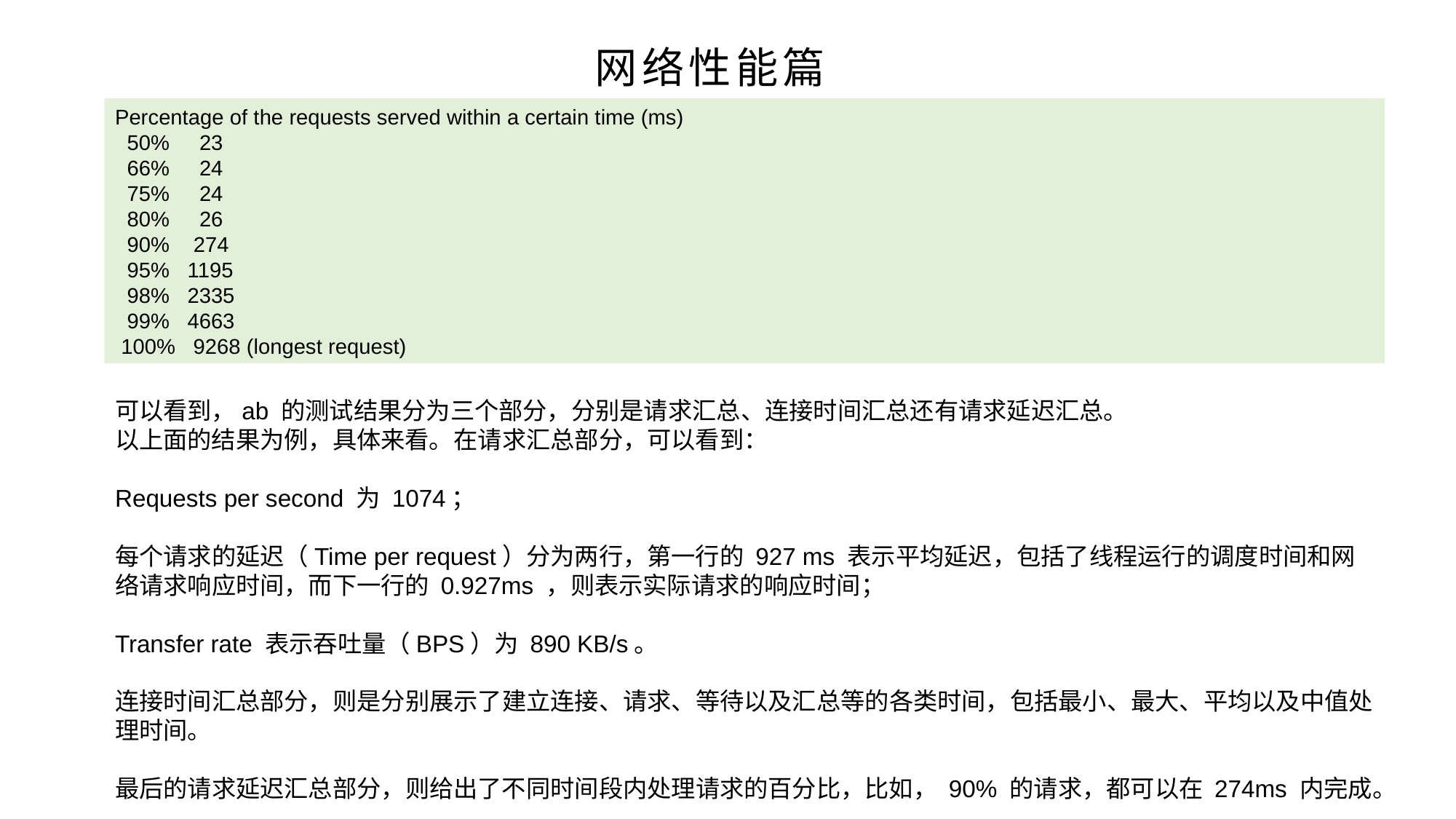

网络性能篇
Percentage of the requests served within a certain time (ms)
  50%     23
  66%     24
  75%     24
  80%     26
  90%    274
  95%   1195
  98%   2335
  99%   4663
 100%   9268 (longest request)
可以看到，ab 的测试结果分为三个部分，分别是请求汇总、连接时间汇总还有请求延迟汇总。
以上面的结果为例，具体来看。在请求汇总部分，可以看到：

Requests per second 为 1074；

每个请求的延迟（Time per request）分为两行，第一行的 927 ms 表示平均延迟，包括了线程运行的调度时间和网络请求响应时间，而下一行的 0.927ms ，则表示实际请求的响应时间；

Transfer rate 表示吞吐量（BPS）为 890 KB/s。

连接时间汇总部分，则是分别展示了建立连接、请求、等待以及汇总等的各类时间，包括最小、最大、平均以及中值处理时间。

最后的请求延迟汇总部分，则给出了不同时间段内处理请求的百分比，比如， 90% 的请求，都可以在 274ms 内完成。